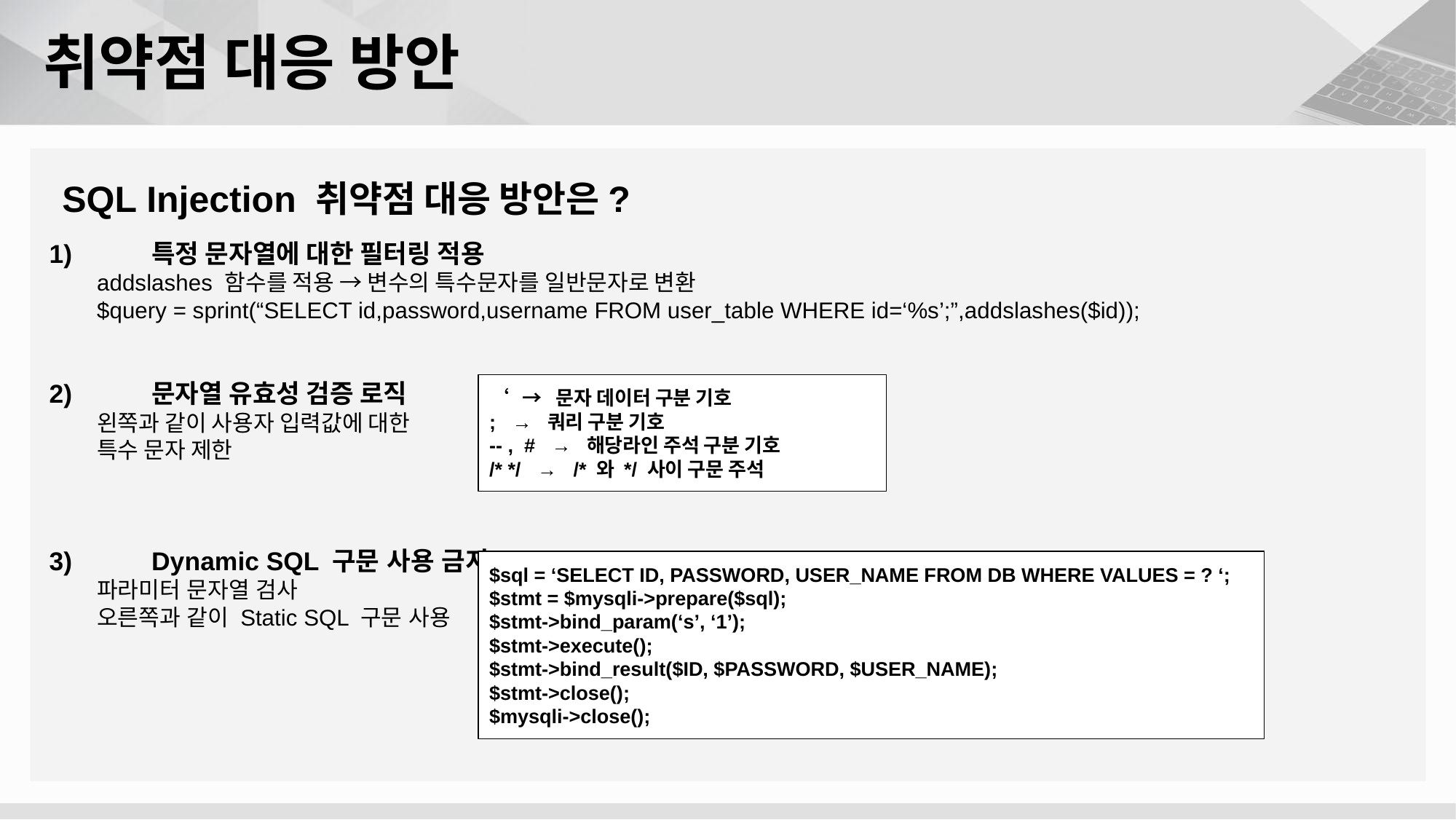

# 취약점 대응 방안

SQL Injection 취약점 대응 방안은?
 1)	특정 문자열에 대한 필터링 적용
addslashes 함수를 적용 → 변수의 특수문자를 일반문자로 변환
$query = sprint(“SELECT id,password,username FROM user_table WHERE id=‘%s’;”,addslashes($id));

 2)	문자열 유효성 검증 로직
왼쪽과 같이 사용자 입력값에 대한
특수 문자 제한

 3)	Dynamic SQL 구문 사용 금지
파라미터 문자열 검사
오른쪽과 같이 Static SQL 구문 사용

‘   →  문자 데이터 구분 기호
;   →  쿼리 구분 기호
-- ,  #   →  해당라인 주석 구분 기호
/* */   →   /* 와 */ 사이 구문 주석
$sql = ‘SELECT ID, PASSWORD, USER_NAME FROM DB WHERE VALUES = ? ‘;
$stmt = $mysqli->prepare($sql);
$stmt->bind_param(‘s’, ‘1’);
$stmt->execute();
$stmt->bind_result($ID, $PASSWORD, $USER_NAME);
$stmt->close();
$mysqli->close();